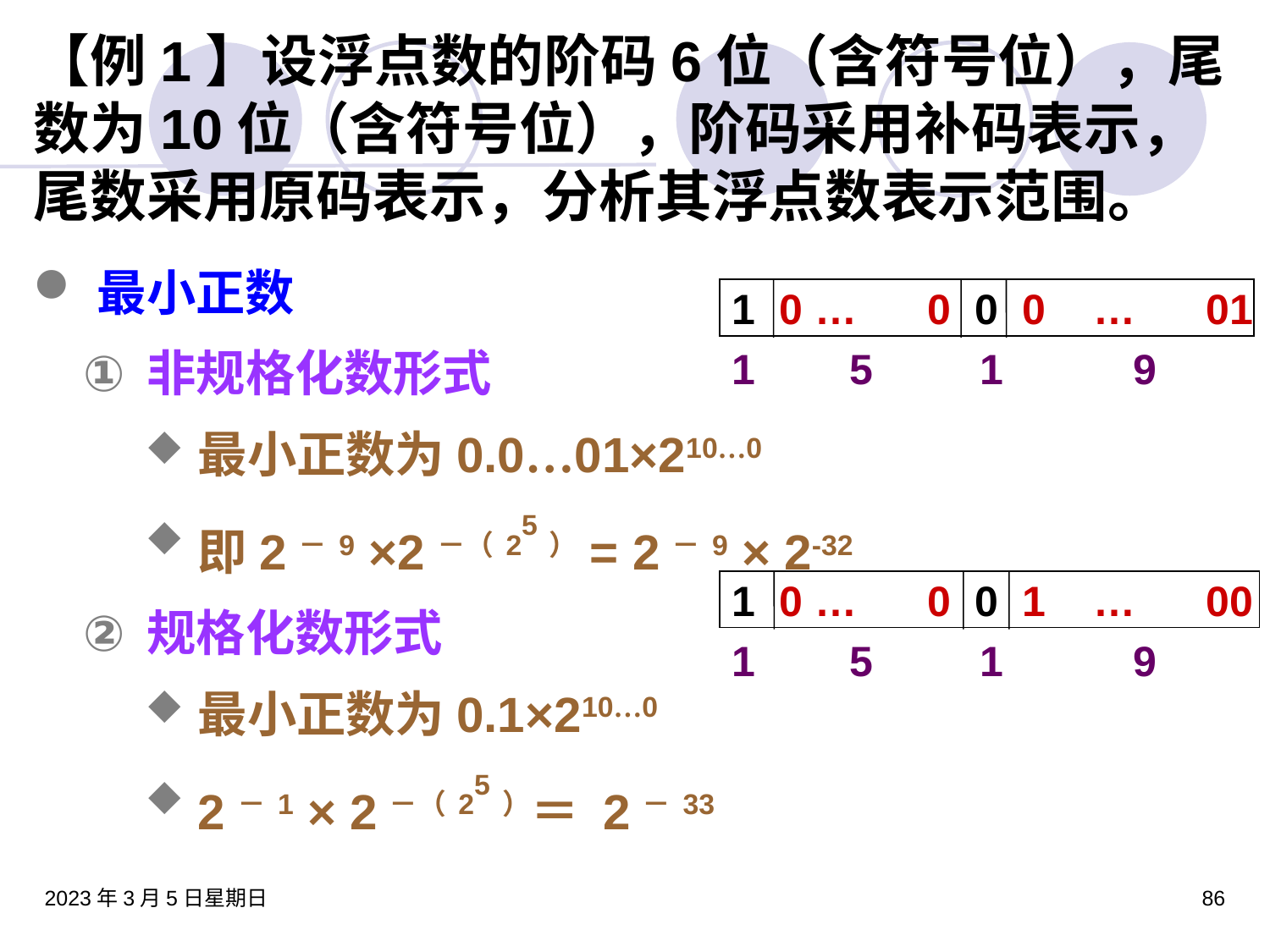

# 【例1】设浮点数的阶码6位（含符号位），尾数为10位（含符号位），阶码采用补码表示，尾数采用原码表示，分析其浮点数表示范围。

最小正数
非规格化数形式
最小正数为0.0…01×210…0
即2－9 ×2－（25）= 2－9 × 2-32
规格化数形式
最小正数为0.1×210…0
2－1 × 2－（25）＝ 2－33
1  0 …      0  0  0    …      01

1        5         1           9
1  0 …      0  0  1    …      00

1        5         1           9
2023年3月5日星期日
86